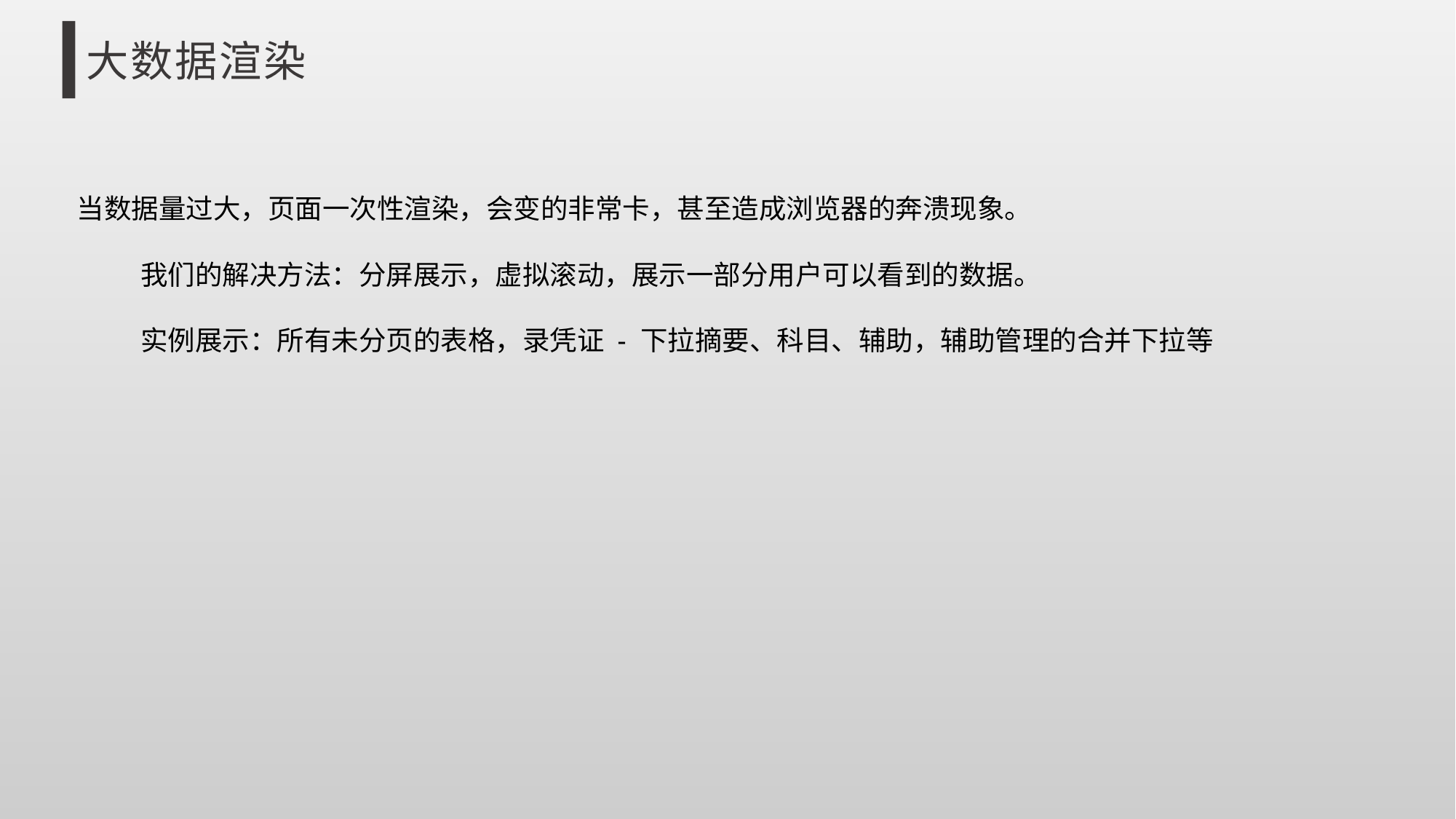

大数据渲染
当数据量过大，页面一次性渲染，会变的非常卡，甚至造成浏览器的奔溃现象。
我们的解决方法：分屏展示，虚拟滚动，展示一部分用户可以看到的数据。

实例展示：所有未分页的表格，录凭证 - 下拉摘要、科目、辅助，辅助管理的合并下拉等